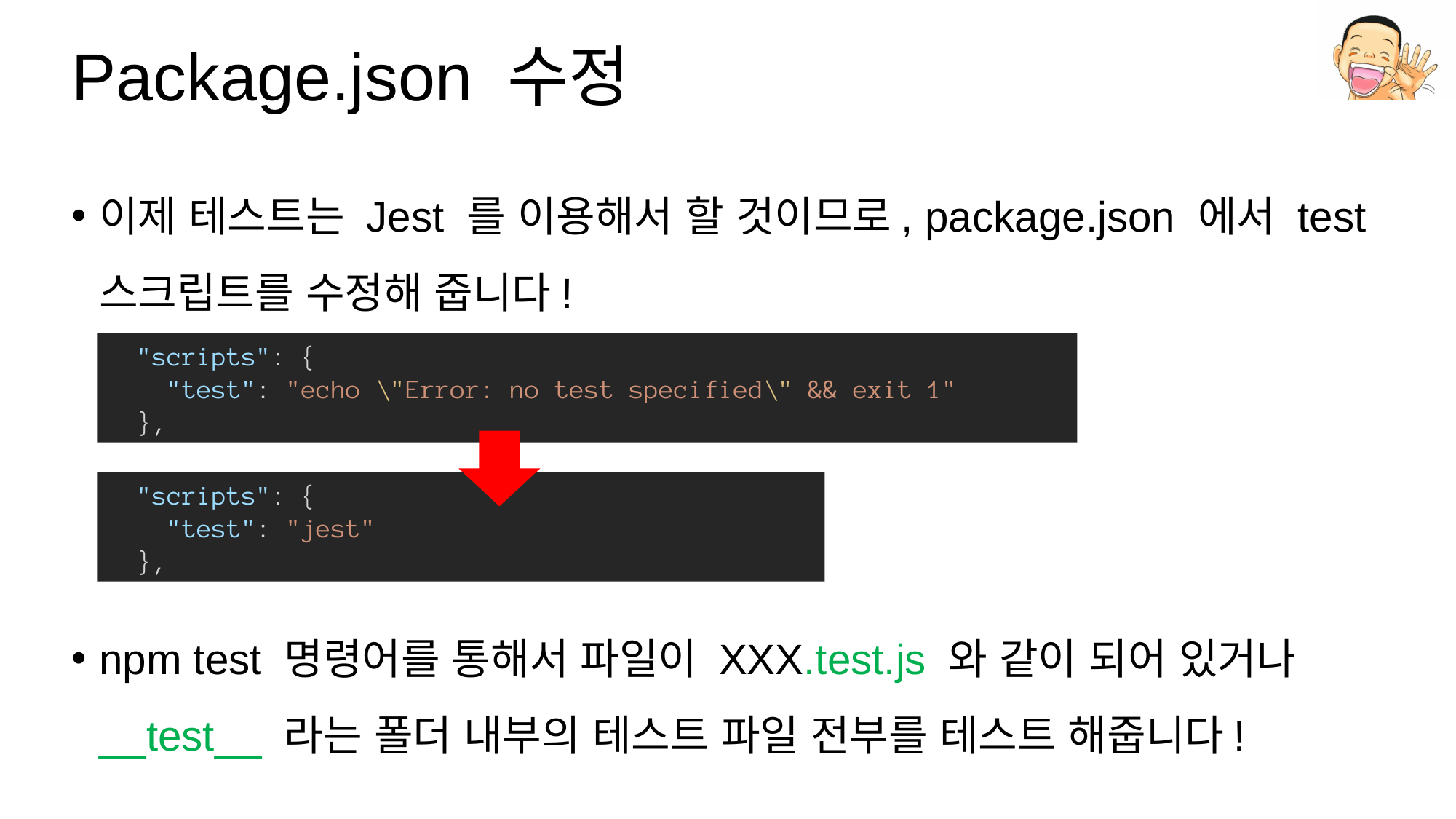

# Package.json 수정
이제 테스트는 Jest 를 이용해서 할 것이므로, package.json 에서 test 스크립트를 수정해 줍니다!

npm test 명령어를 통해서 파일이 XXX.test.js 와 같이 되어 있거나 __test__ 라는 폴더 내부의 테스트 파일 전부를 테스트 해줍니다!
  "scripts": {
    "test": "echo \"Error: no test specified\" && exit 1"
  },

  "scripts": {
    "test": "jest"
  },